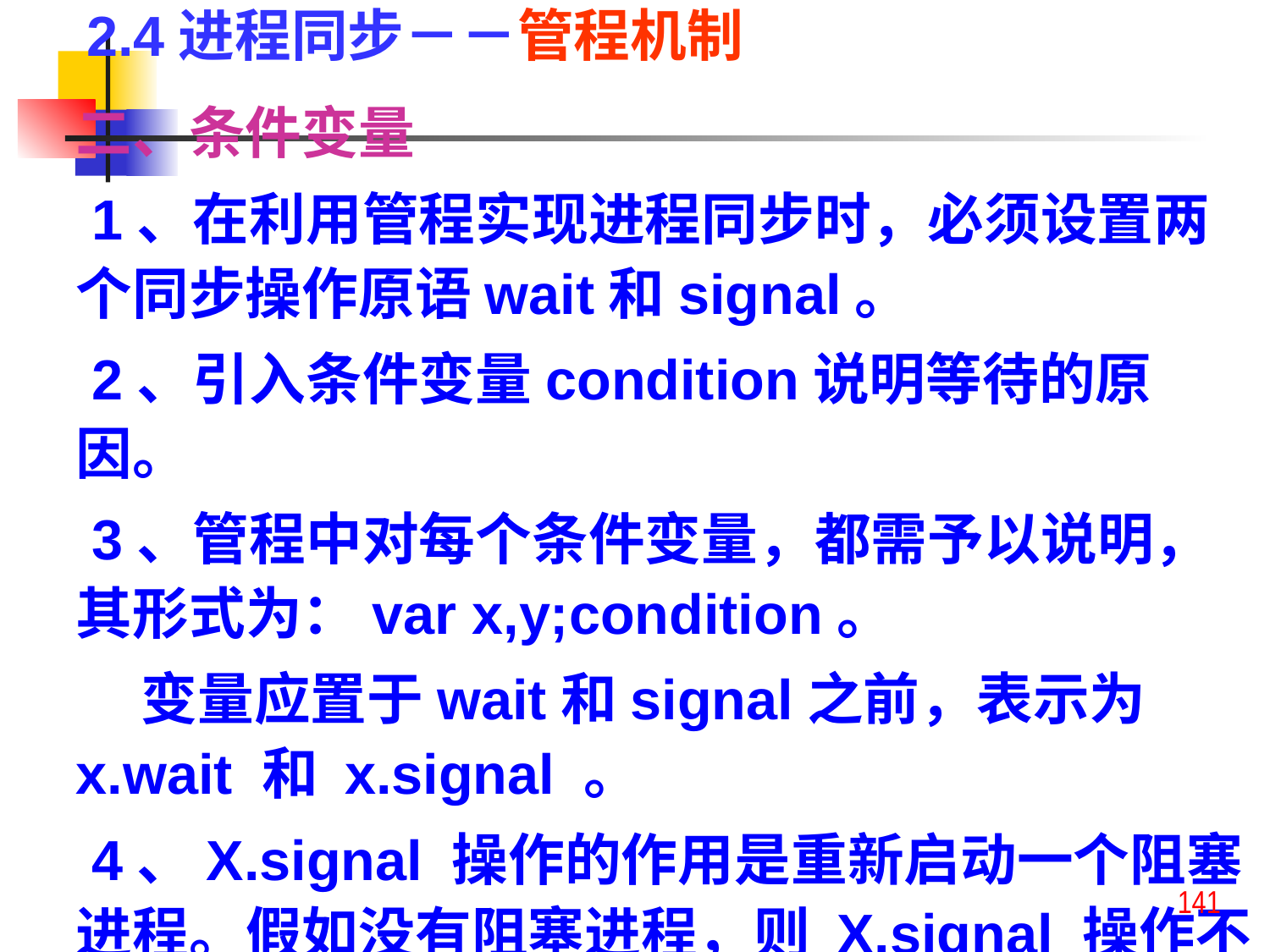

2.4进程同步－－管程机制
二、条件变量
 1、在利用管程实现进程同步时，必须设置两个同步操作原语wait和signal。
 2、引入条件变量condition说明等待的原因。
 3、管程中对每个条件变量，都需予以说明，其形式为：var x,y;condition。
    变量应置于wait和signal之前，表示为 x.wait 和 x.signal 。
 4、X.signal 操作的作用是重新启动一个阻塞进程。假如没有阻塞进程，则 X.signal 操作不起作用。
141